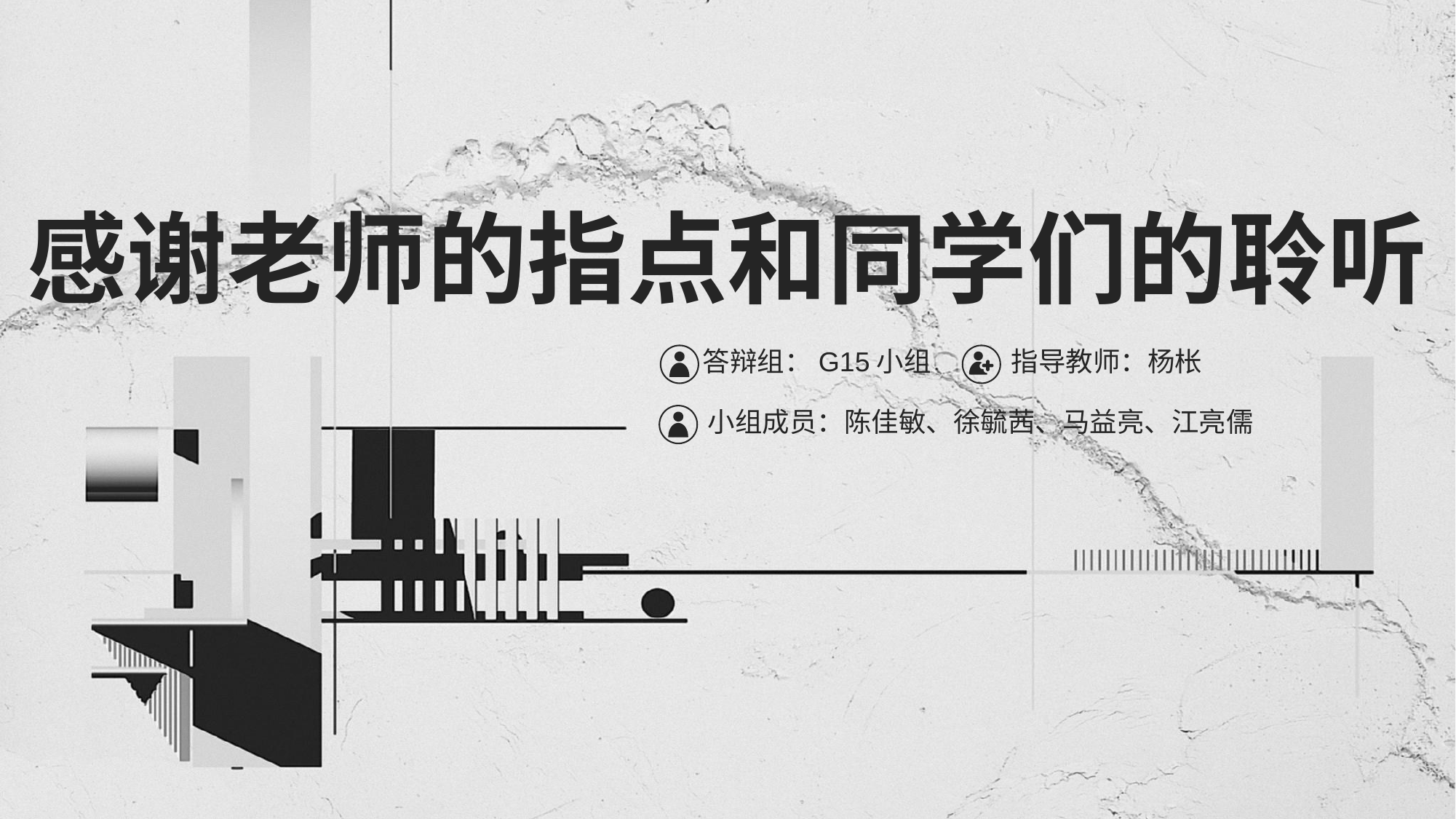

感谢老师的指点和同学们的聆听
答辩组：G15小组
指导教师：杨枨

小组成员：陈佳敏、徐毓茜、马益亮、江亮儒